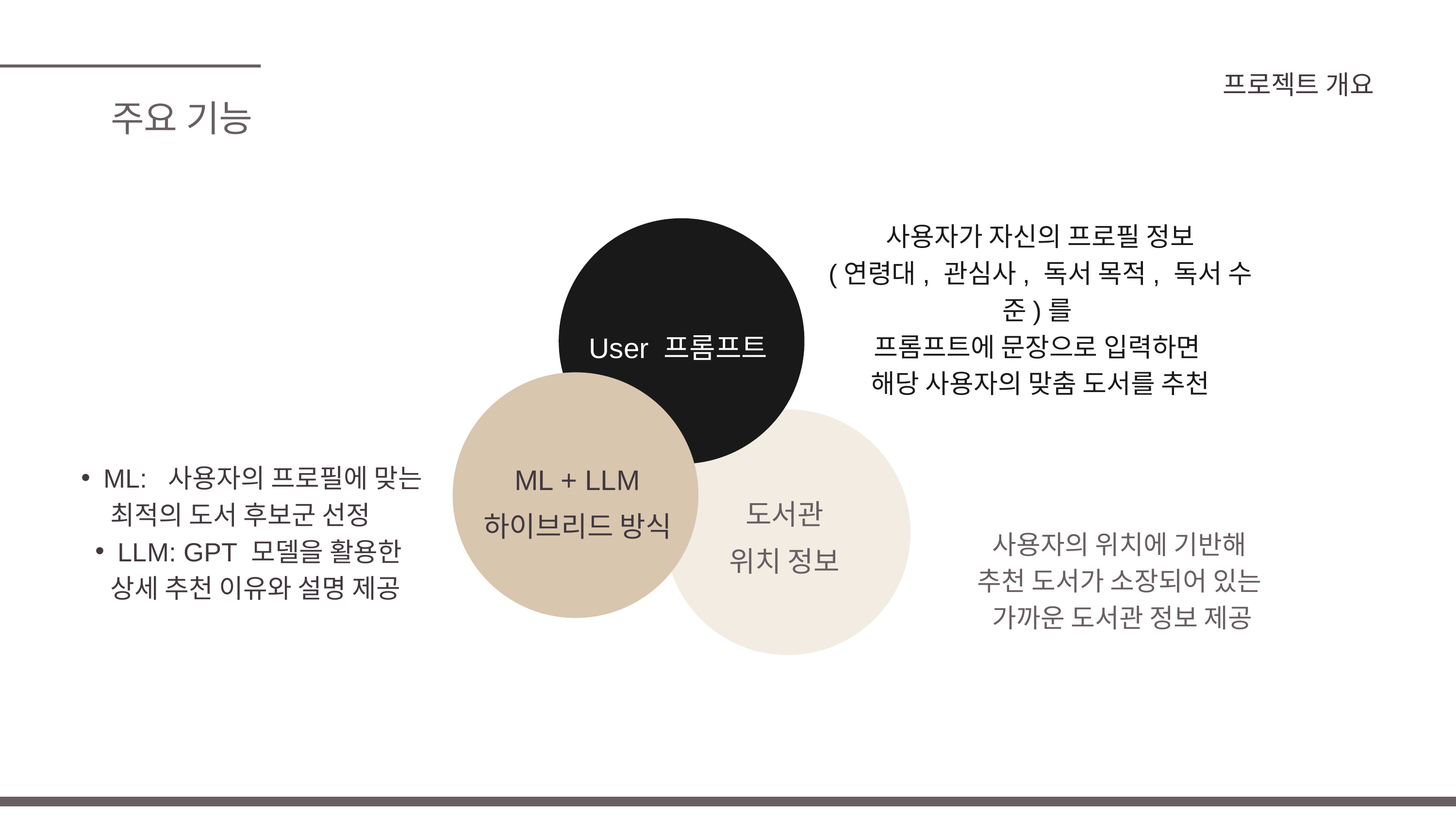

프로젝트 개요

주요 기능
사용자가 자신의 프로필 정보
(연령대, 관심사, 독서 목적, 독서 수준)를
프롬프트에 문장으로 입력하면
해당 사용자의 맞춤 도서를 추천

User 프롬프트

ML + LLM
하이브리드 방식
ML:  사용자의 프로필에 맞는
최적의 도서 후보군 선정
LLM: GPT 모델을 활용한
    상세 추천 이유와 설명 제공
도서관
위치 정보
사용자의 위치에 기반해
추천 도서가 소장되어 있는
가까운 도서관 정보 제공